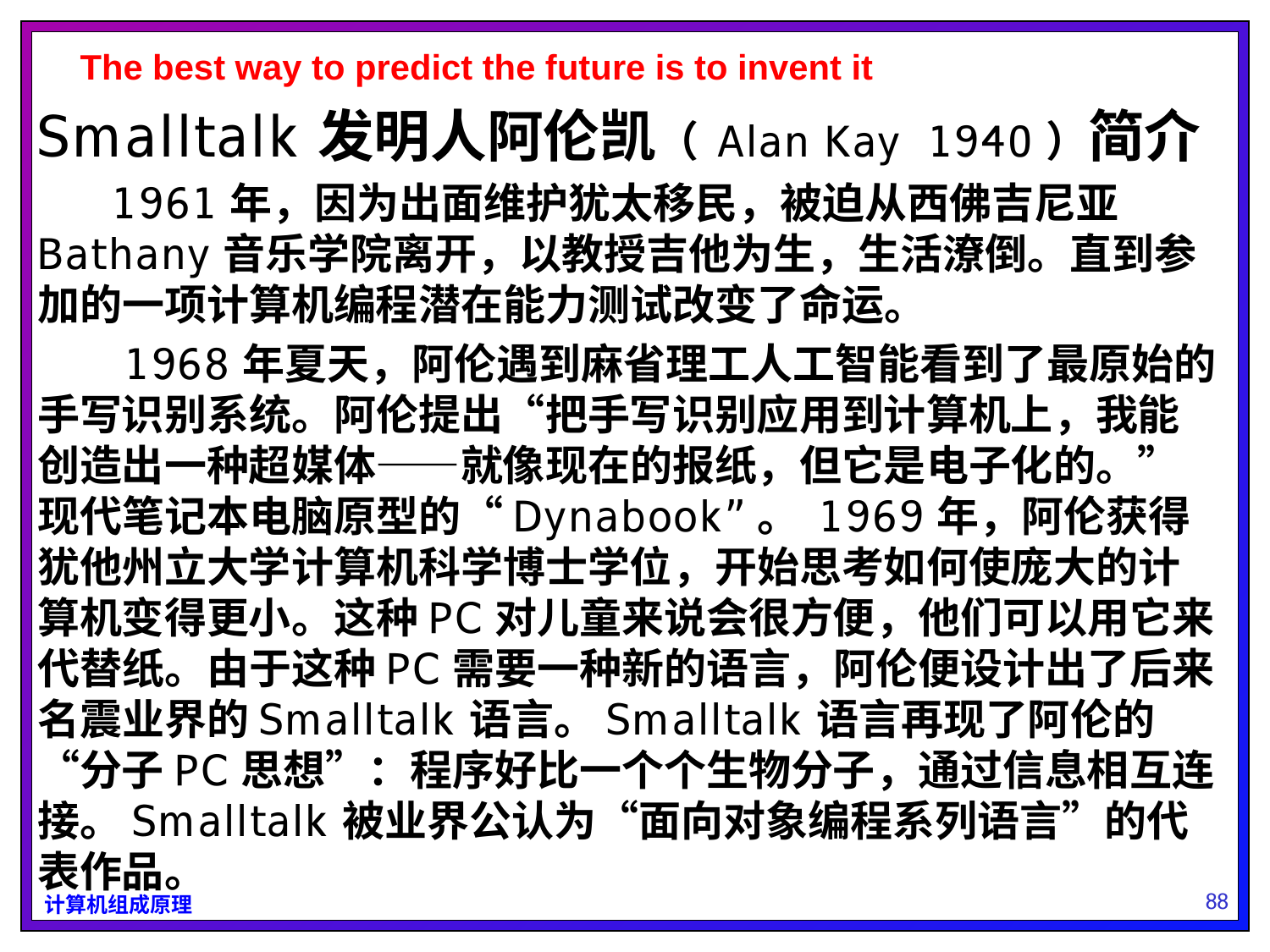

The best way to predict the future is to invent it
Smalltalk发明人阿伦凯（ Alan Kay  1940）简介
      1961年，因为出面维护犹太移民，被迫从西佛吉尼亚Bathany音乐学院离开，以教授吉他为生，生活潦倒。直到参加的一项计算机编程潜在能力测试改变了命运。
       1968年夏天，阿伦遇到麻省理工人工智能看到了最原始的手写识别系统。阿伦提出“把手写识别应用到计算机上，我能创造出一种超媒体——就像现在的报纸，但它是电子化的。” 现代笔记本电脑原型的“Dynabook”。 1969年，阿伦获得犹他州立大学计算机科学博士学位，开始思考如何使庞大的计算机变得更小。这种PC对儿童来说会很方便，他们可以用它来代替纸。由于这种PC需要一种新的语言，阿伦便设计出了后来名震业界的Smalltalk语言。Smalltalk语言再现了阿伦的“分子PC思想”：程序好比一个个生物分子，通过信息相互连接。Smalltalk被业界公认为“面向对象编程系列语言”的代表作品。